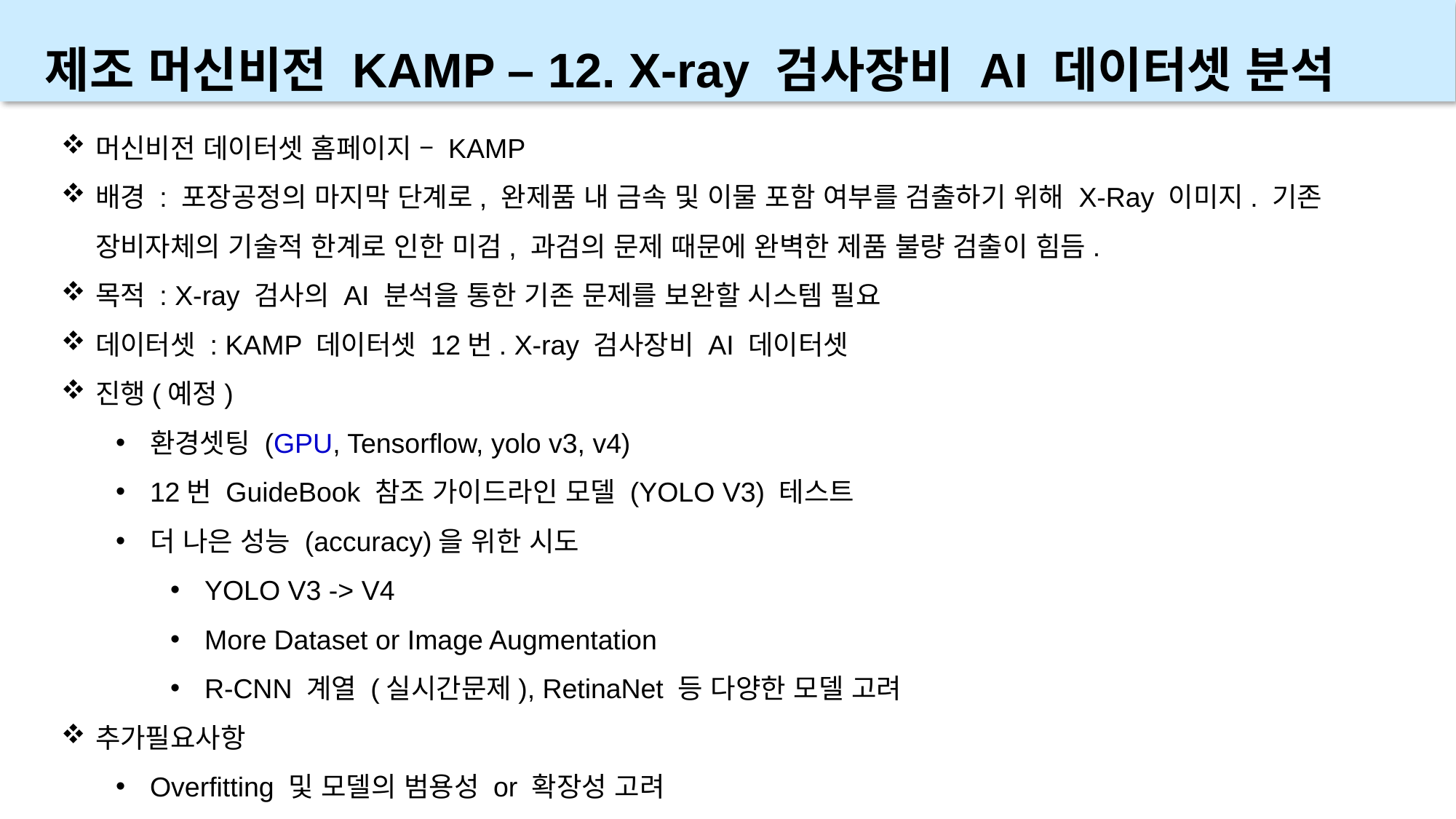

제조 머신비전 KAMP – 12. X-ray 검사장비 AI 데이터셋 분석
머신비전 데이터셋 홈페이지 – KAMP
배경 : 포장공정의 마지막 단계로, 완제품 내 금속 및 이물 포함 여부를 검출하기 위해 X-Ray 이미지. 기존 장비자체의 기술적 한계로 인한 미검, 과검의 문제 때문에 완벽한 제품 불량 검출이 힘듬.
목적 : X-ray 검사의 AI 분석을 통한 기존 문제를 보완할 시스템 필요
데이터셋 : KAMP 데이터셋 12번. X-ray 검사장비 AI 데이터셋
진행(예정)
환경셋팅 (GPU, Tensorflow, yolo v3, v4)
12번 GuideBook 참조 가이드라인 모델 (YOLO V3) 테스트
더 나은 성능 (accuracy)을 위한 시도
YOLO V3 -> V4
More Dataset or Image Augmentation
R-CNN 계열 (실시간문제), RetinaNet 등 다양한 모델 고려
추가필요사항
Overfitting 및 모델의 범용성 or 확장성 고려